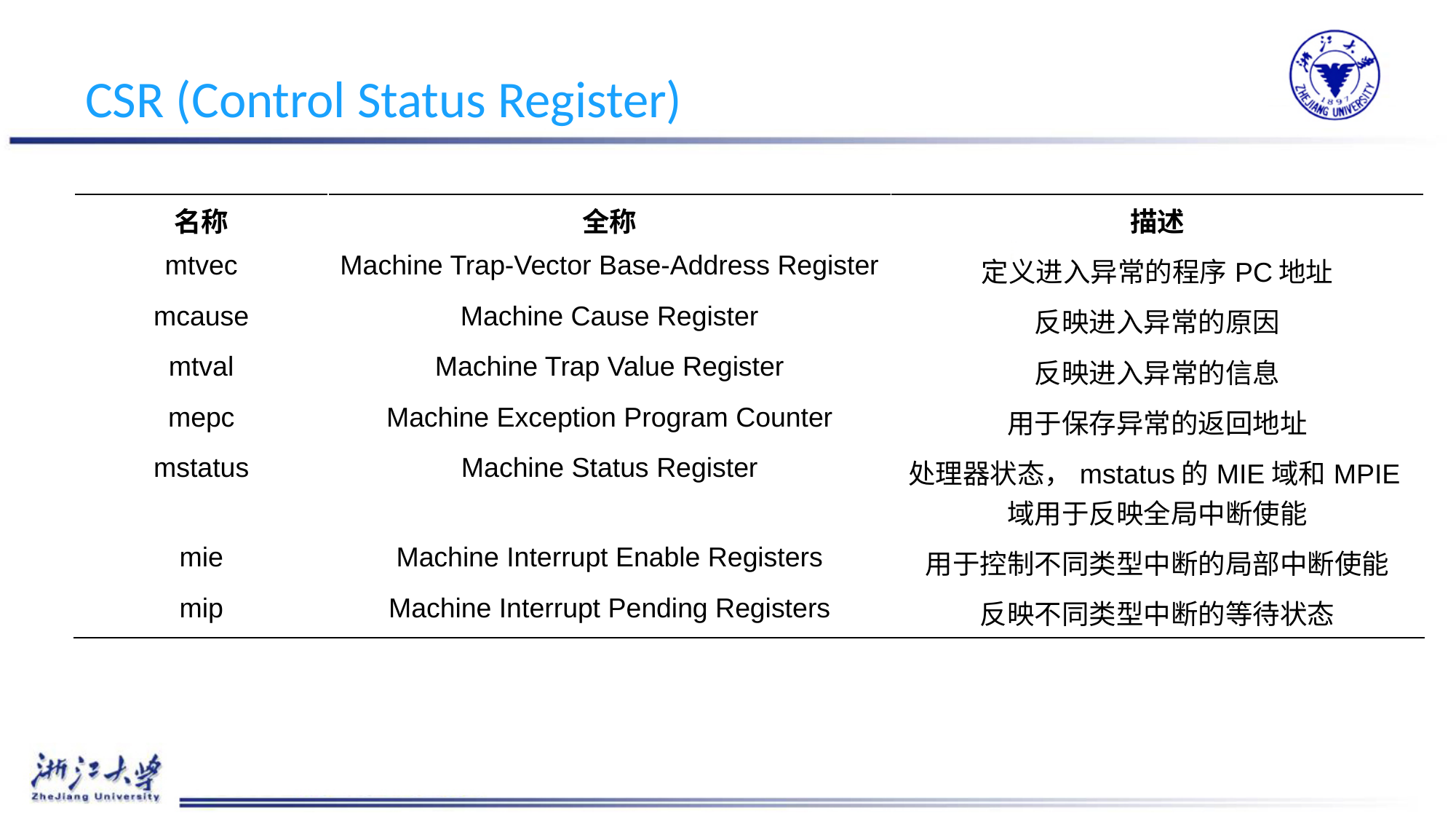

CSR (Control Status Register)
| 名称 | 全称 | 描述 |
| --- | --- | --- |
| mtvec | Machine Trap-Vector Base-Address Register | 定义进入异常的程序PC地址 |
| mcause | Machine Cause Register | 反映进入异常的原因 |
| mtval | Machine Trap Value Register | 反映进入异常的信息 |
| mepc | Machine Exception Program Counter | 用于保存异常的返回地址 |
| mstatus | Machine Status Register | 处理器状态，mstatus的MIE域和MPIE域用于反映全局中断使能 |
| mie | Machine Interrupt Enable Registers | 用于控制不同类型中断的局部中断使能 |
| mip | Machine Interrupt Pending Registers | 反映不同类型中断的等待状态 |